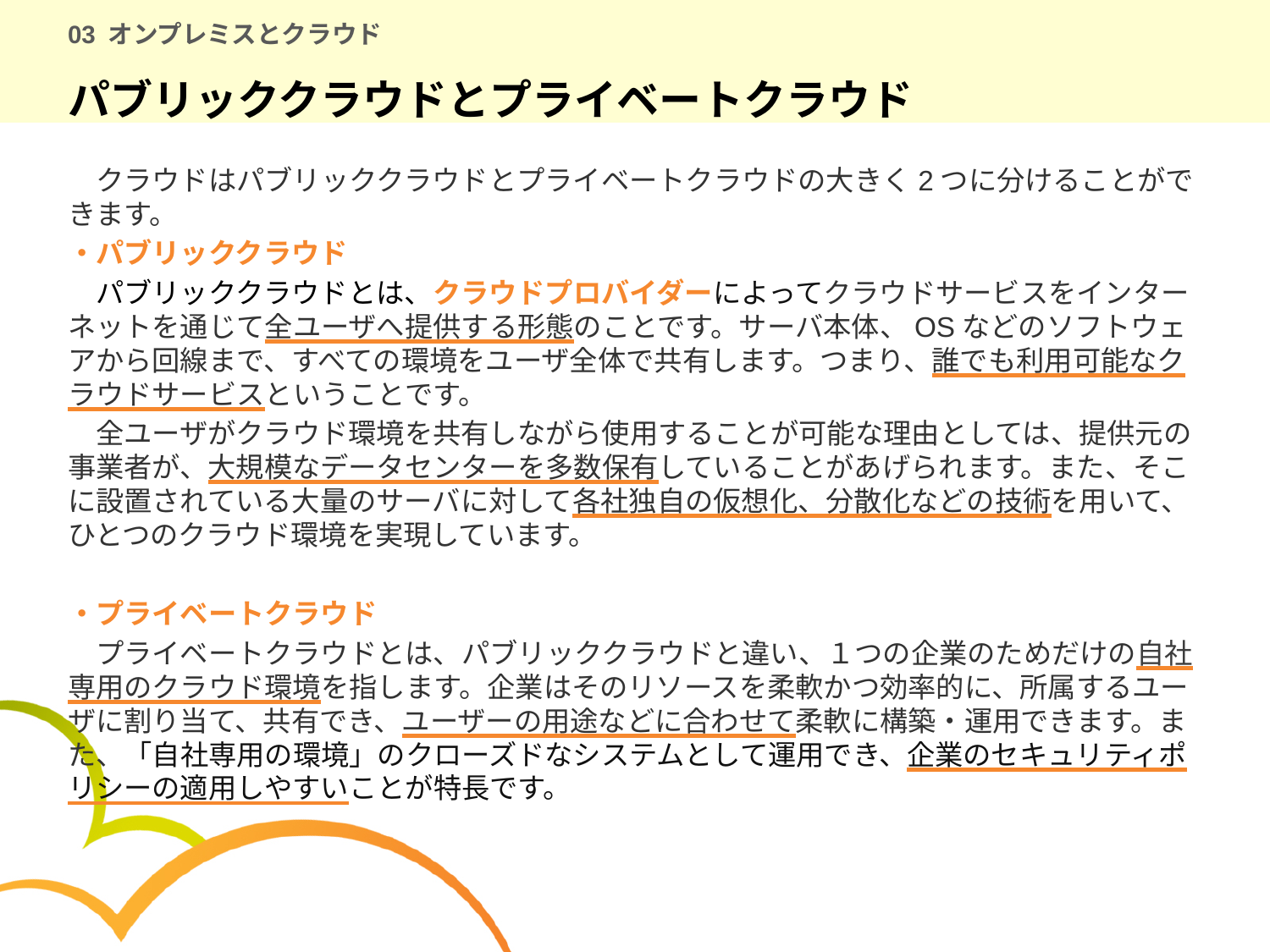

# 03 オンプレミスとクラウド
パブリッククラウドとプライベートクラウド
　クラウドはパブリッククラウドとプライベートクラウドの大きく2つに分けることができます。
・パブリッククラウド
　パブリッククラウドとは、クラウドプロバイダーによってクラウドサービスをインターネットを通じて全ユーザへ提供する形態のことです。サーバ本体、OSなどのソフトウェアから回線まで、すべての環境をユーザ全体で共有します。つまり、誰でも利用可能なクラウドサービスということです。
　全ユーザがクラウド環境を共有しながら使用することが可能な理由としては、提供元の事業者が、大規模なデータセンターを多数保有していることがあげられます。また、そこに設置されている大量のサーバに対して各社独自の仮想化、分散化などの技術を用いて、ひとつのクラウド環境を実現しています。

・プライベートクラウド
　プライベートクラウドとは、パブリッククラウドと違い、１つの企業のためだけの自社専用のクラウド環境を指します。企業はそのリソースを柔軟かつ効率的に、所属するユーザに割り当て、共有でき、ユーザーの用途などに合わせて柔軟に構築・運用できます。また、「自社専用の環境」のクローズドなシステムとして運用でき、企業のセキュリティポリシーの適用しやすいことが特長です。